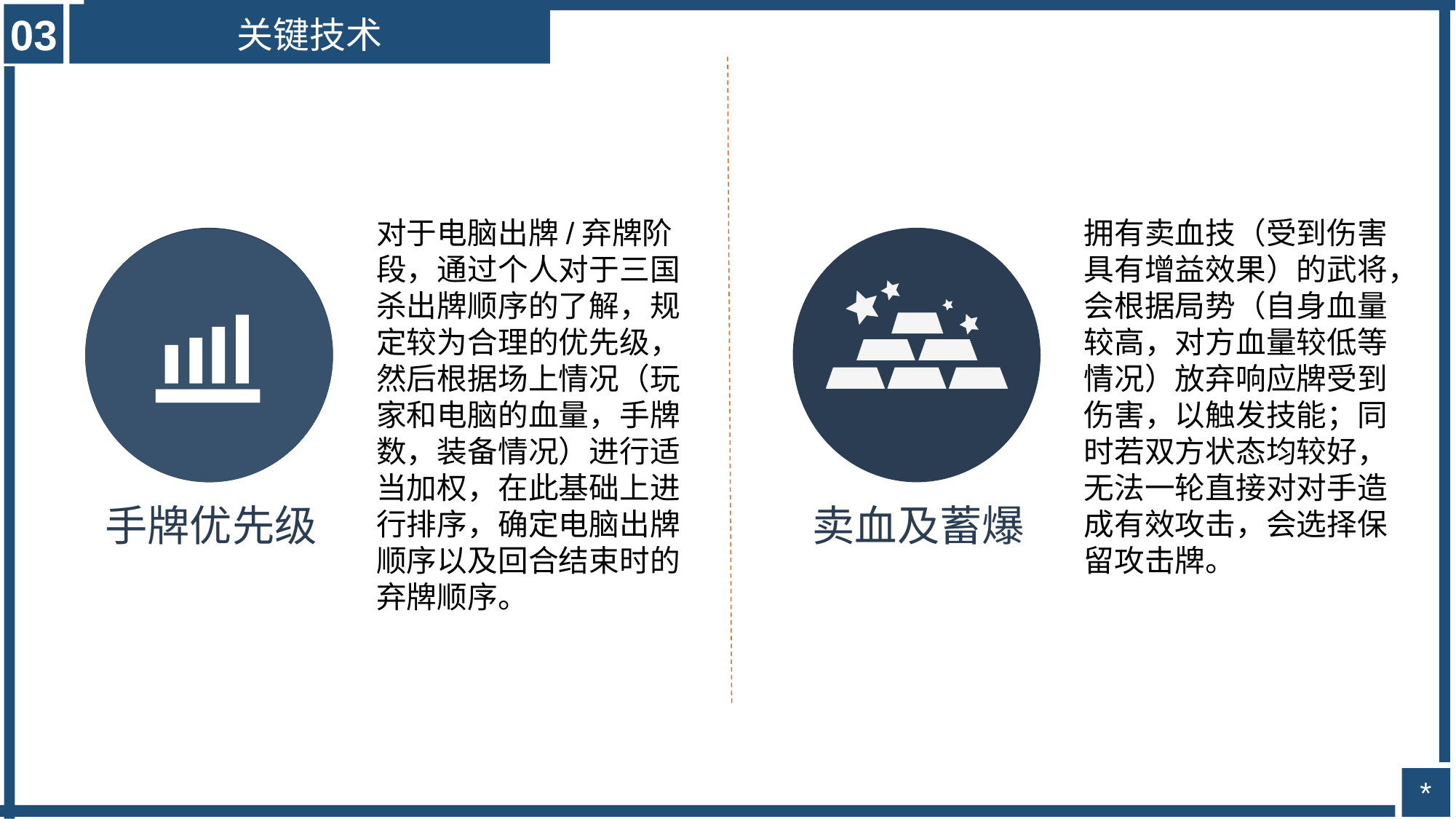

03
关键技术
对于电脑出牌/弃牌阶段，通过个人对于三国杀出牌顺序的了解，规定较为合理的优先级，然后根据场上情况（玩家和电脑的血量，手牌数，装备情况）进行适当加权，在此基础上进行排序，确定电脑出牌顺序以及回合结束时的弃牌顺序。
拥有卖血技（受到伤害具有增益效果）的武将，会根据局势（自身血量较高，对方血量较低等情况）放弃响应牌受到伤害，以触发技能；同时若双方状态均较好，无法一轮直接对对手造成有效攻击，会选择保留攻击牌。

手牌优先级
卖血及蓄爆

*